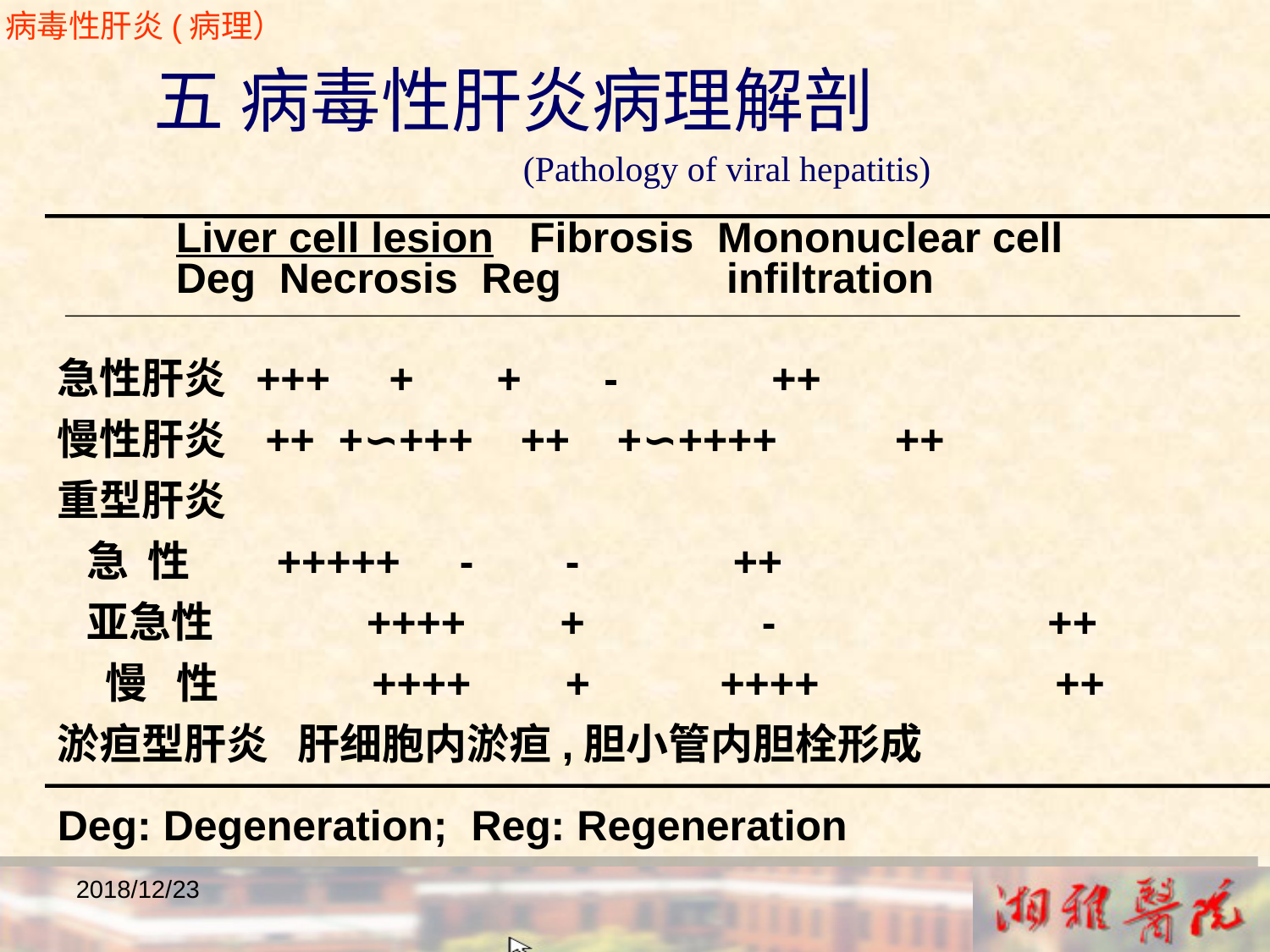

病毒性肝炎(病理）
     五 病毒性肝炎病理解剖
           (Pathology of viral hepatitis)

          Liver cell lesion   Fibrosis  Mononuclear cell
          Deg  Necrosis  Reg              infiltration

急性肝炎  +++     +       +       -             ++
慢性肝炎   ++  +∽+++    ++    +∽++++          ++
重型肝炎
  急  性        +++++     -        -             ++
  亚急性               ++++        +               -                       ++
    慢   性               ++++        +           ++++                    ++
淤疸型肝炎   肝细胞内淤疸,胆小管内胆栓形成

Deg: Degeneration;  Reg: Regeneration

2018/12/23